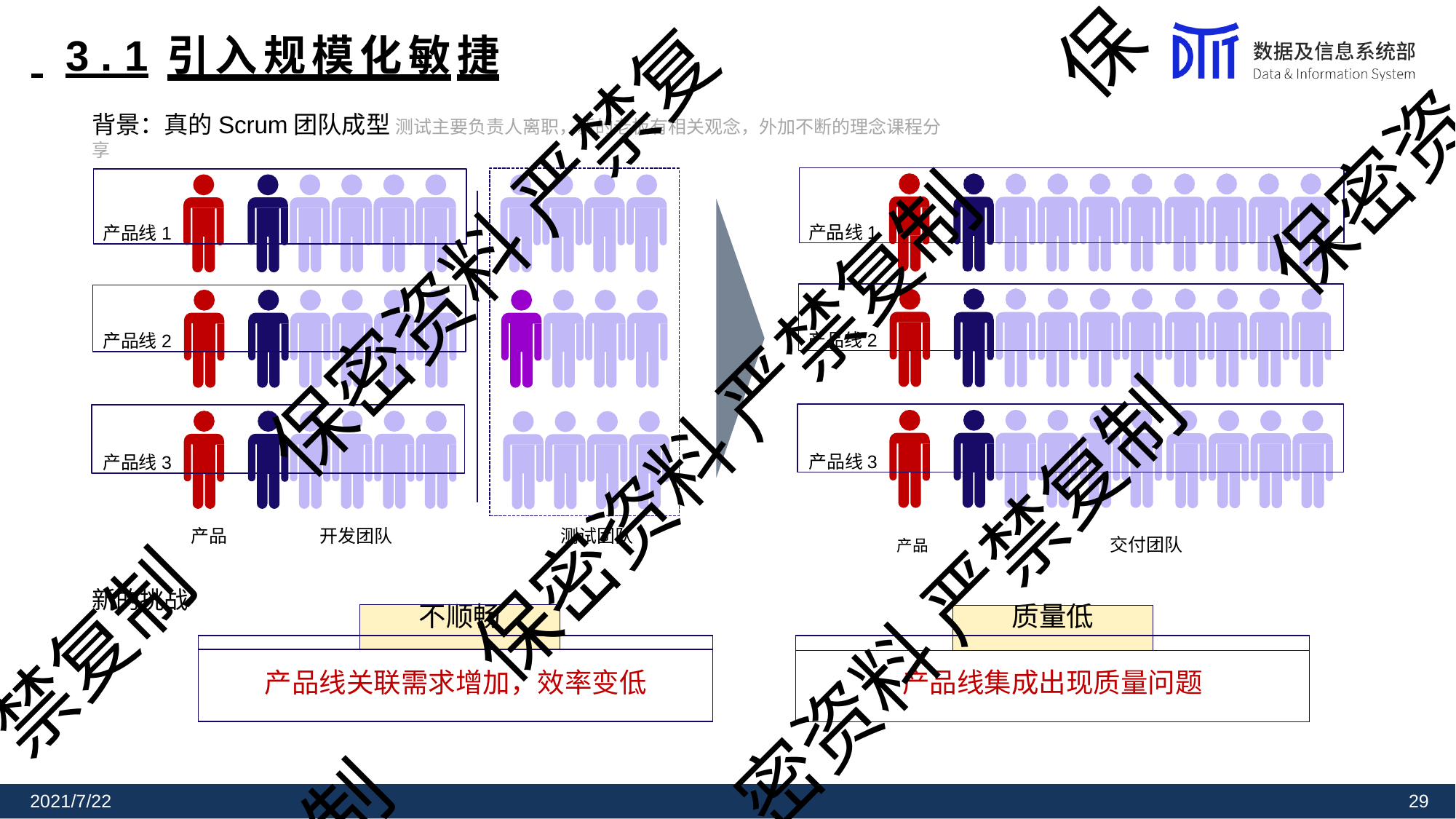

保
# 3 . 1	引入规模化敏捷
背景：真的Scrum团队成型 测试主要负责人离职，新的老板有相关观念，外加不断的理念课程分享
保密资

产品线1

产品线1

保密资料 严禁复

产品线2

产品线2

保密资料 严禁复制

产品线3

产品线3

产品	开发团队
测试团队
产品	交付团队
密资料 严禁复制
新的挑战
|  | 不顺畅 |  |
| --- | --- | --- |
|  |  |  |
| 产品线关联需求增加，效率变低 |  |  |
|  | 质量低 |  |
| --- | --- | --- |
|  |  |  |
| 产品线集成出现质量问题 |  |  |
禁复制
制
29
2021/7/22